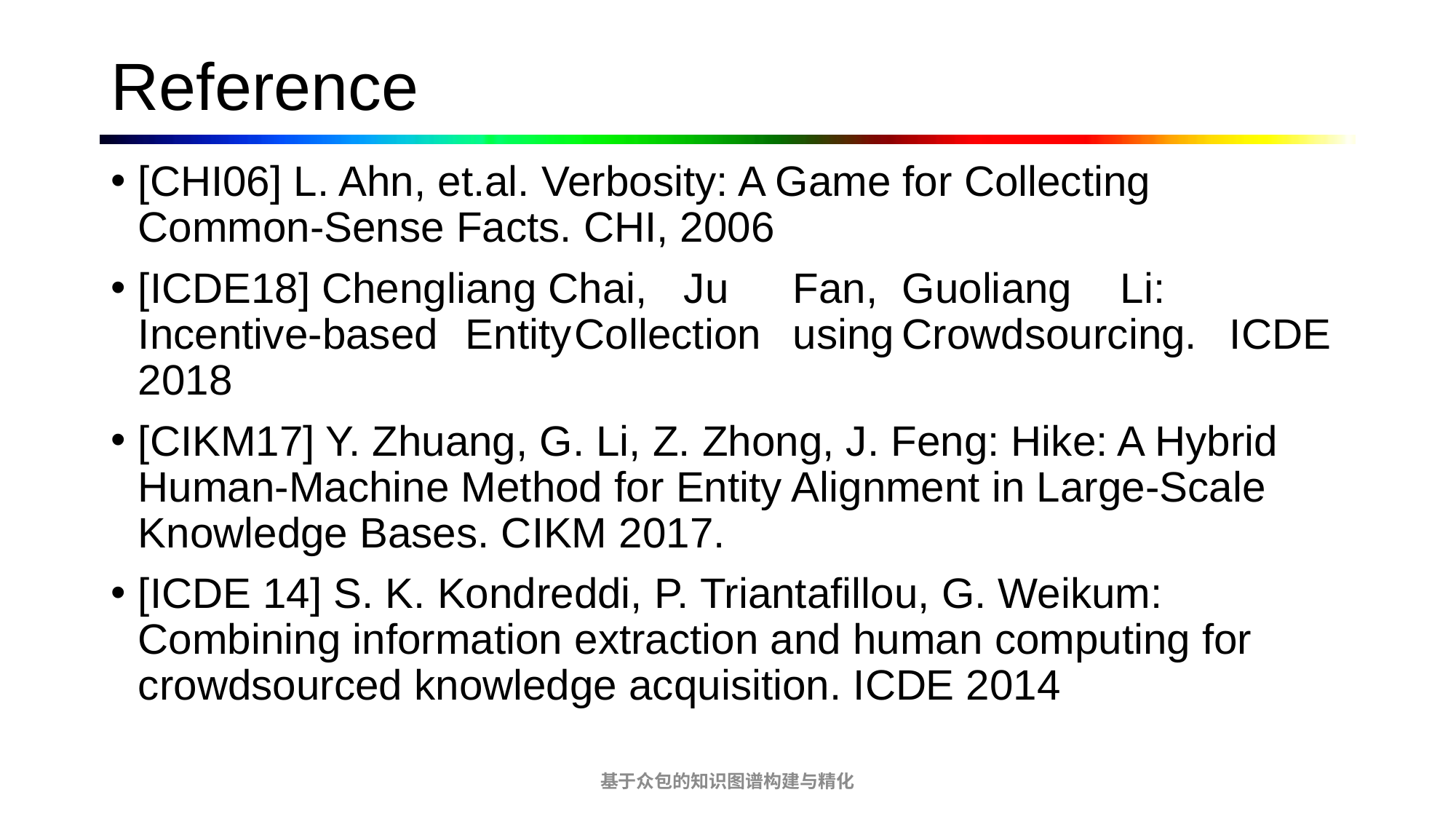

# Reference
[CHI06] L. Ahn, et.al. Verbosity: A Game for Collecting Common-Sense Facts. CHI, 2006
[ICDE18] Chengliang Chai,	Ju	Fan,	Guoliang	Li: Incentive-based	Entity	Collection	using	Crowdsourcing.	ICDE	2018
[CIKM17] Y. Zhuang, G. Li, Z. Zhong, J. Feng: Hike: A Hybrid Human-Machine Method for Entity Alignment in Large-Scale Knowledge Bases. CIKM 2017.
[ICDE 14] S. K. Kondreddi, P. Triantafillou, G. Weikum: Combining information extraction and human computing for crowdsourced knowledge acquisition. ICDE 2014

基于众包的知识图谱构建与精化
84